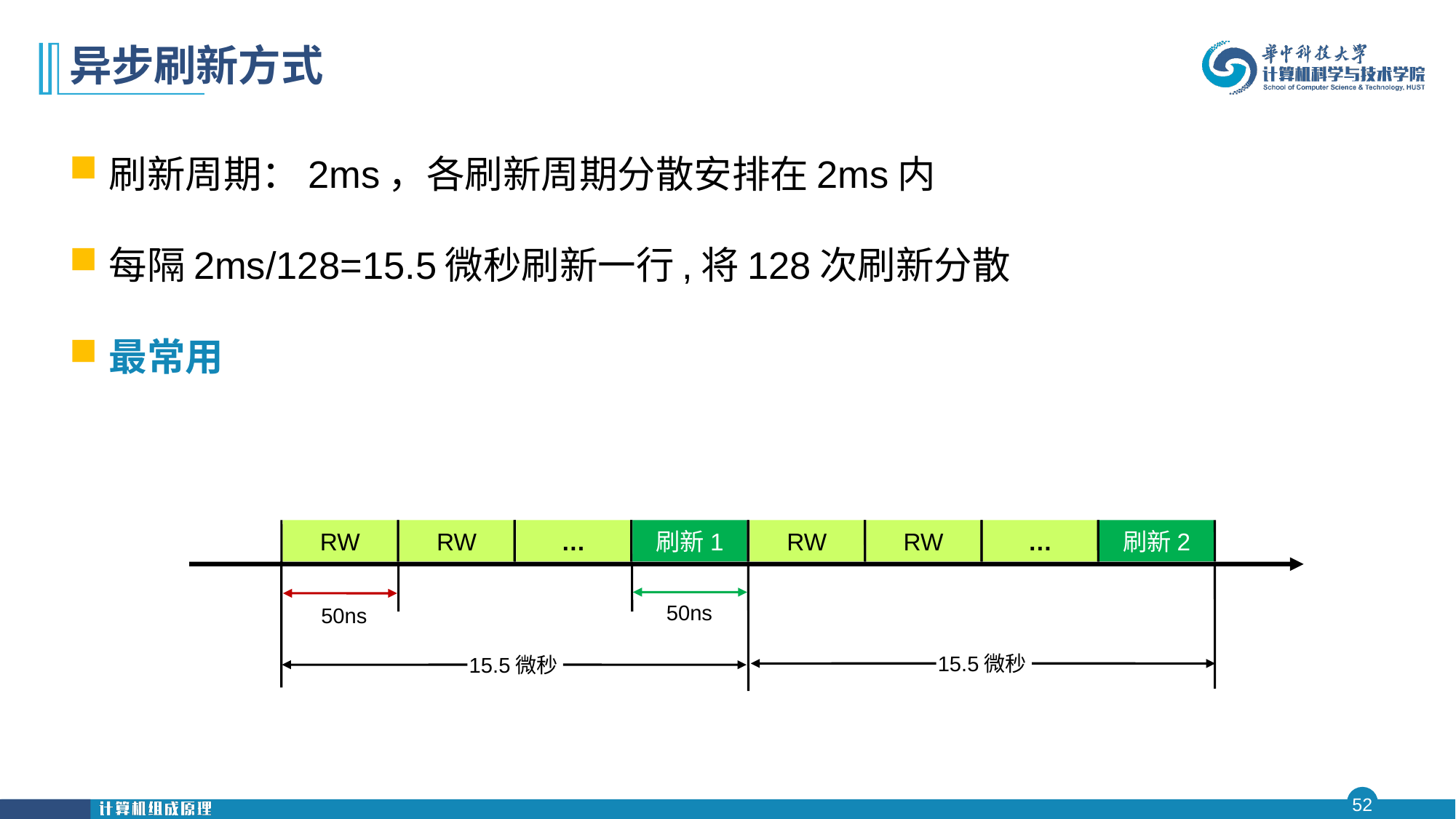

# 异步刷新方式
刷新周期：2ms，各刷新周期分散安排在2ms内
每隔2ms/128=15.5微秒刷新一行,将128次刷新分散
最常用

RW

RW

…

RW

RW

…

刷新2

刷新1

50ns

50ns
15.5微秒

15.5微秒